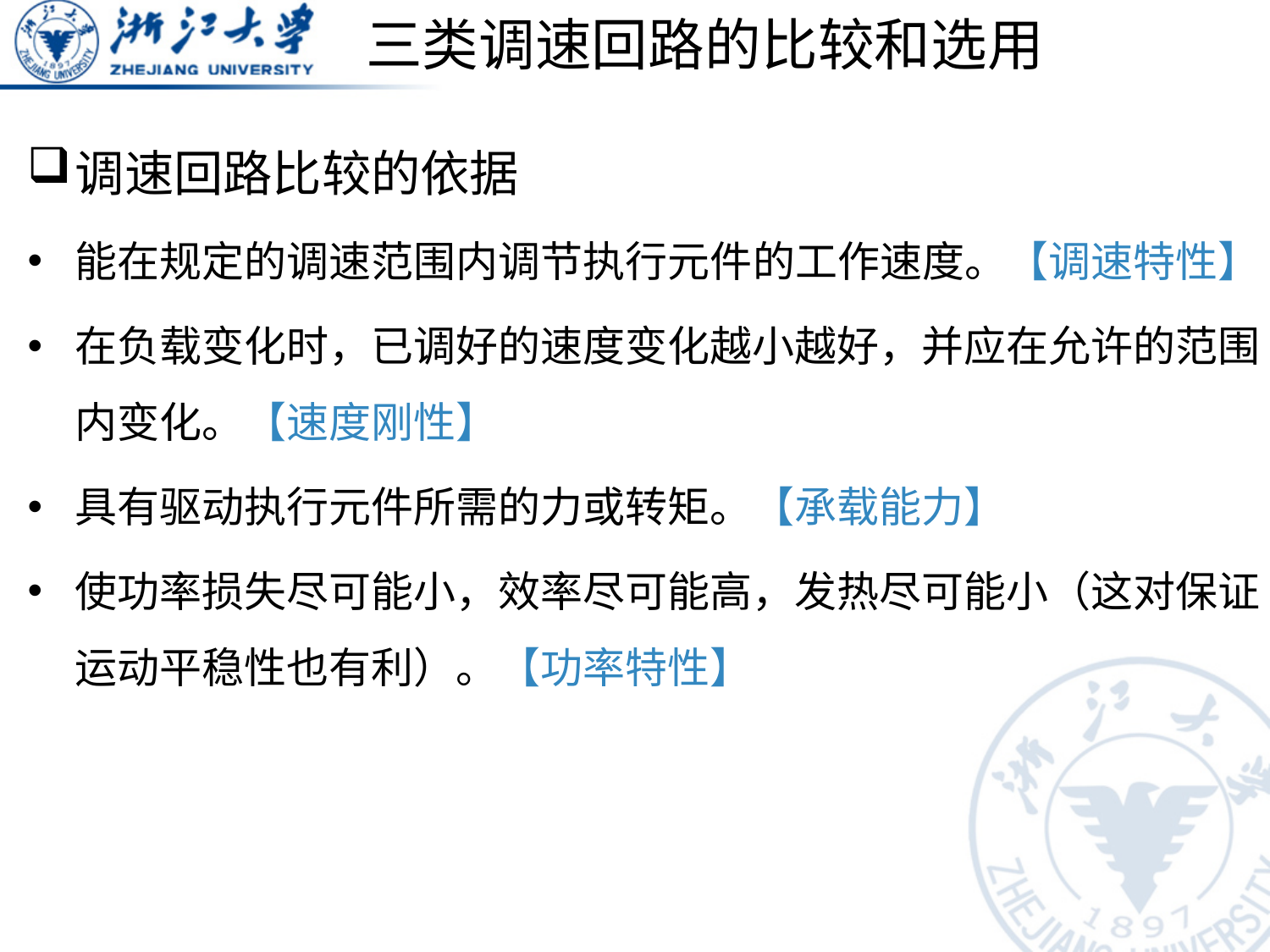

# 三类调速回路的比较和选用
调速回路比较的依据
能在规定的调速范围内调节执行元件的工作速度。【调速特性】
在负载变化时，已调好的速度变化越小越好，并应在允许的范围内变化。【速度刚性】
具有驱动执行元件所需的力或转矩。【承载能力】
使功率损失尽可能小，效率尽可能高，发热尽可能小（这对保证运动平稳性也有利）。【功率特性】